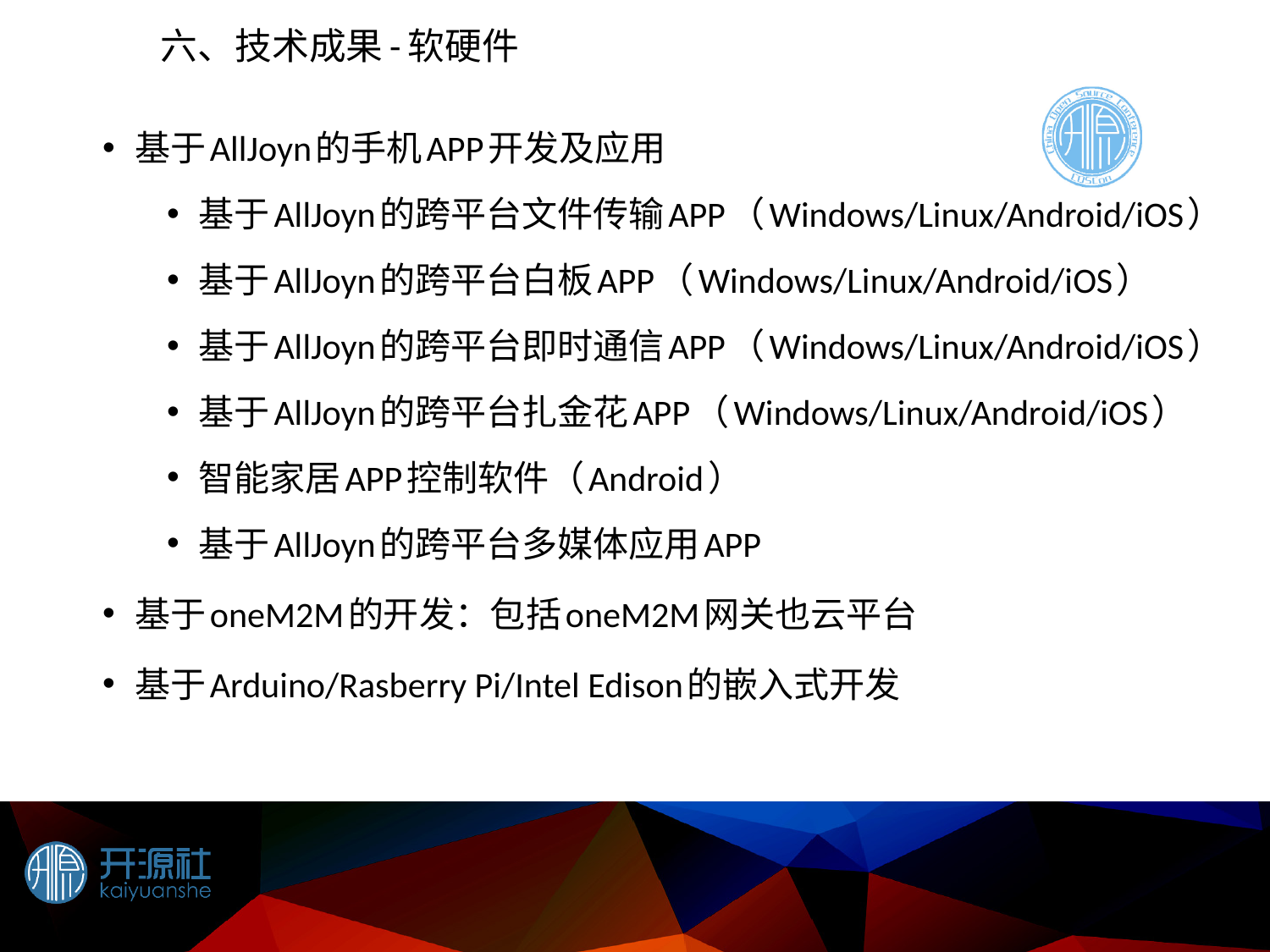

# 六、技术成果-软硬件
基于AllJoyn的手机APP开发及应用
基于AllJoyn的跨平台文件传输APP（Windows/Linux/Android/iOS）
基于AllJoyn的跨平台白板APP（Windows/Linux/Android/iOS）
基于AllJoyn的跨平台即时通信APP（Windows/Linux/Android/iOS）
基于AllJoyn的跨平台扎金花APP（Windows/Linux/Android/iOS）
智能家居APP控制软件（Android）
基于AllJoyn的跨平台多媒体应用APP
基于oneM2M的开发：包括oneM2M网关也云平台
基于Arduino/Rasberry Pi/Intel Edison的嵌入式开发

49